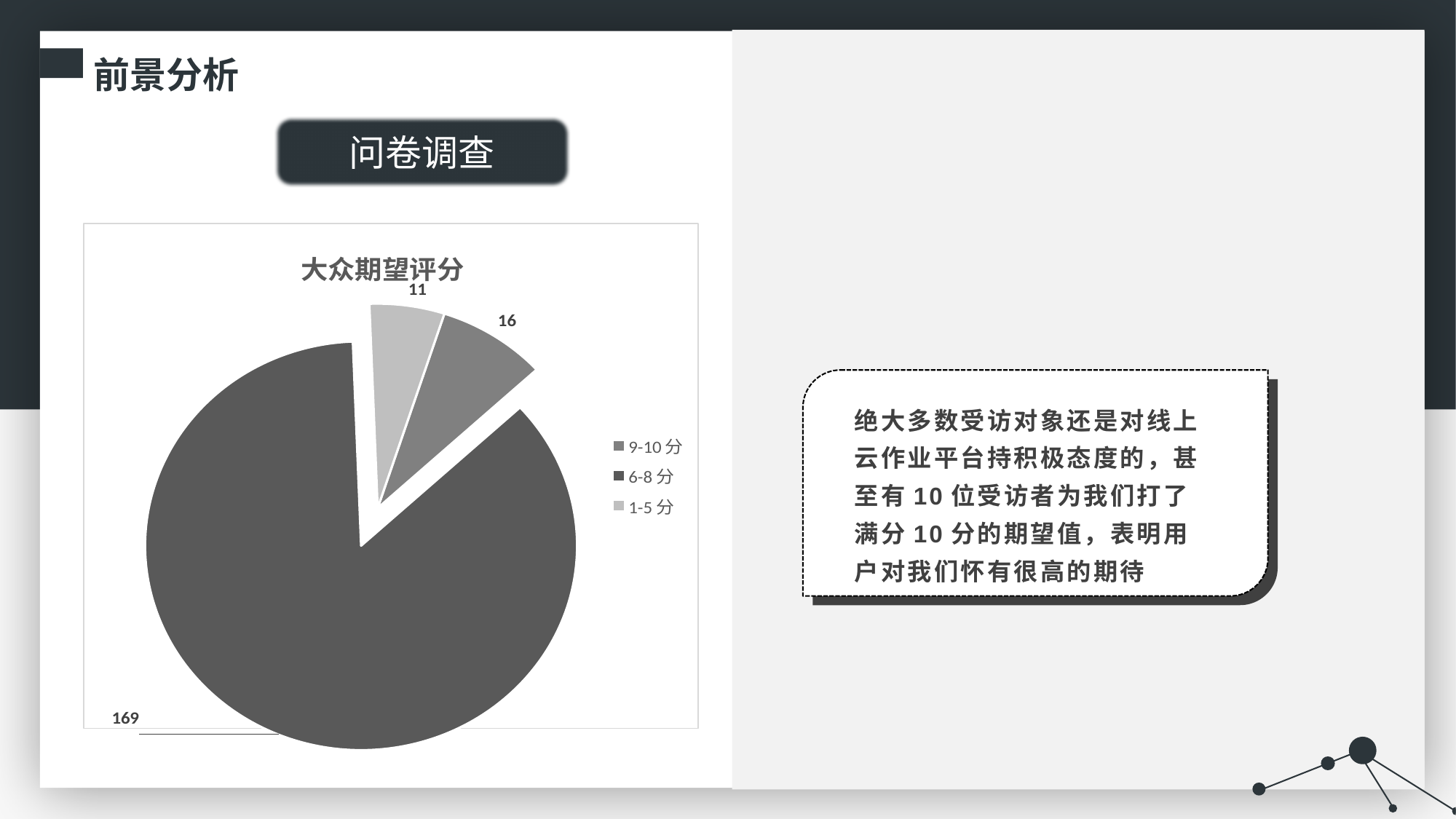

前景分析

被409个学区、大学和教育机构使用

问卷调查

### Chart: 大众期望评分

| Category |  |
|---|---|
| 9-10分 | 16.0 |
| 6-8分 | 169.0 |
| 1-5分 | 11.0 |

绝大多数受访对象还是对线上云作业平台持积极态度的，甚至有10位受访者为我们打了满分10分的期望值，表明用户对我们怀有很高的期待